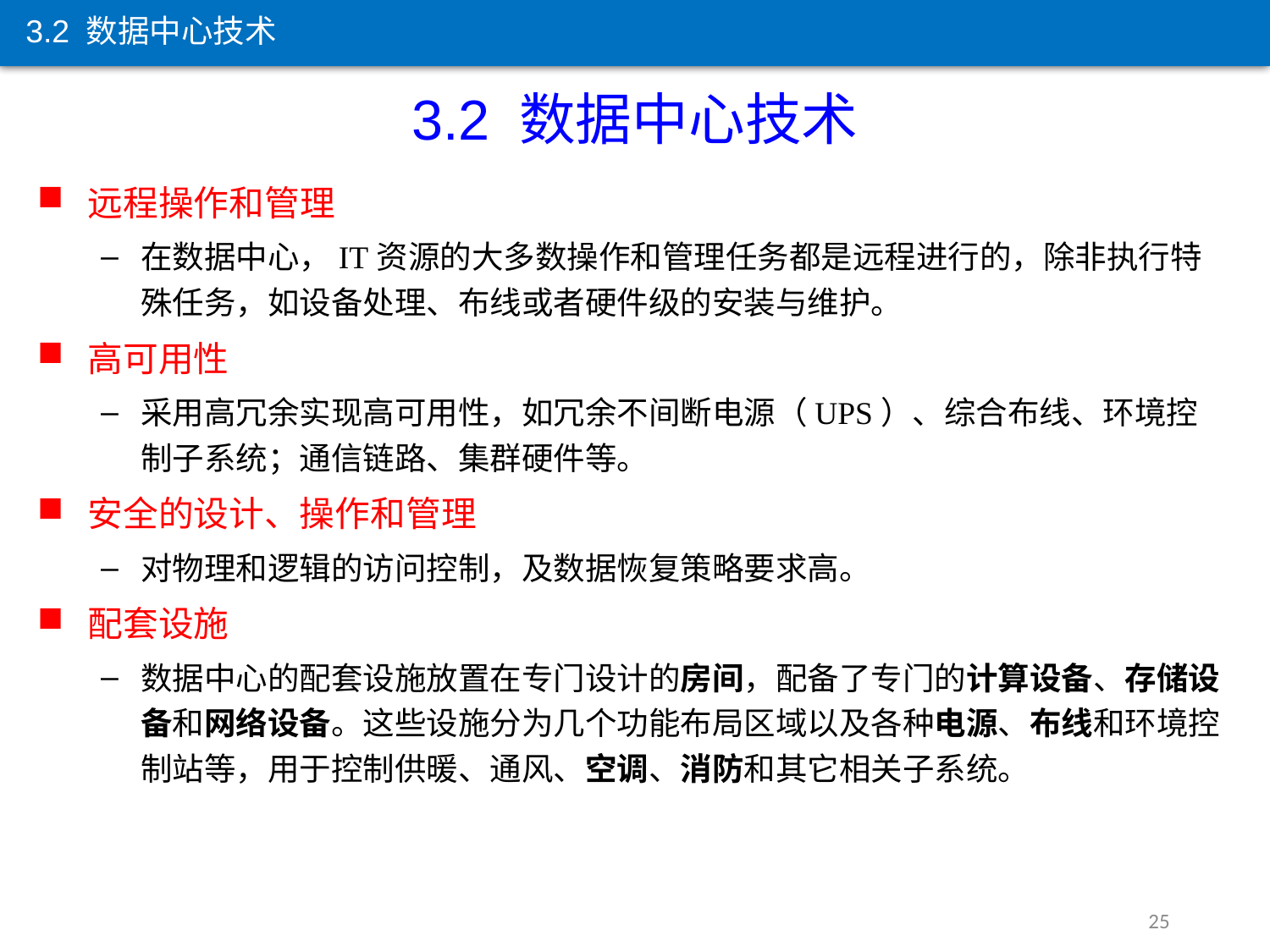

3.2 数据中心技术
3.2 数据中心技术
远程操作和管理
在数据中心，IT资源的大多数操作和管理任务都是远程进行的，除非执行特殊任务，如设备处理、布线或者硬件级的安装与维护。
高可用性
采用高冗余实现高可用性，如冗余不间断电源（UPS）、综合布线、环境控制子系统；通信链路、集群硬件等。
安全的设计、操作和管理
对物理和逻辑的访问控制，及数据恢复策略要求高。
配套设施
数据中心的配套设施放置在专门设计的房间，配备了专门的计算设备、存储设备和网络设备。这些设施分为几个功能布局区域以及各种电源、布线和环境控制站等，用于控制供暖、通风、空调、消防和其它相关子系统。
25